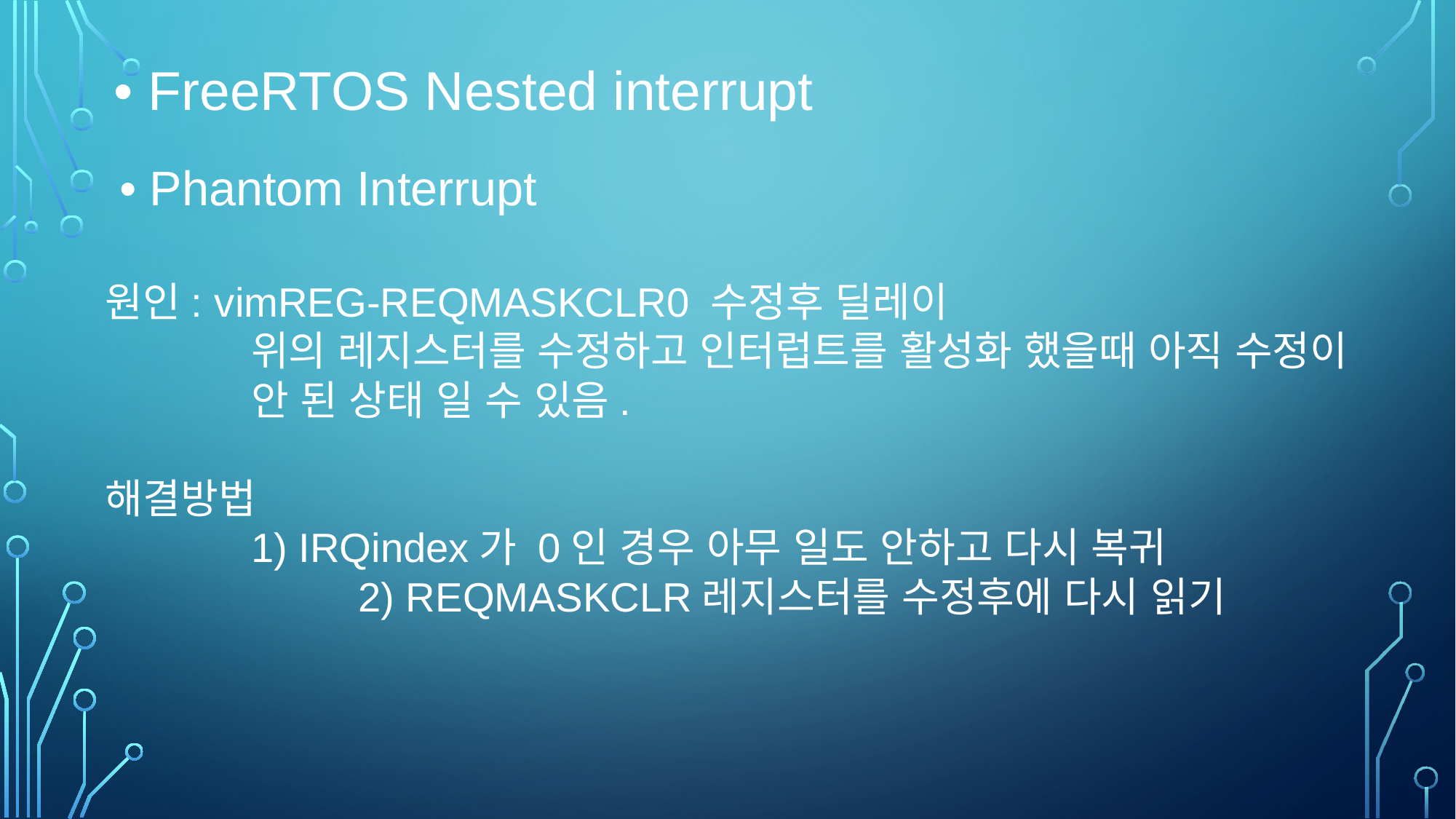

• FreeRTOS Nested interrupt
• Phantom Interrupt
원인: 	vimREG-REQMASKCLR0 수정후 딜레이
위의 레지스터를 수정하고 인터럽트를 활성화 했을때 아직 수정이 안 된 상태 일 수 있음.

해결방법
1) IRQindex가 0인 경우 아무 일도 안하고 다시 복귀
		   2) REQMASKCLR레지스터를 수정후에 다시 읽기